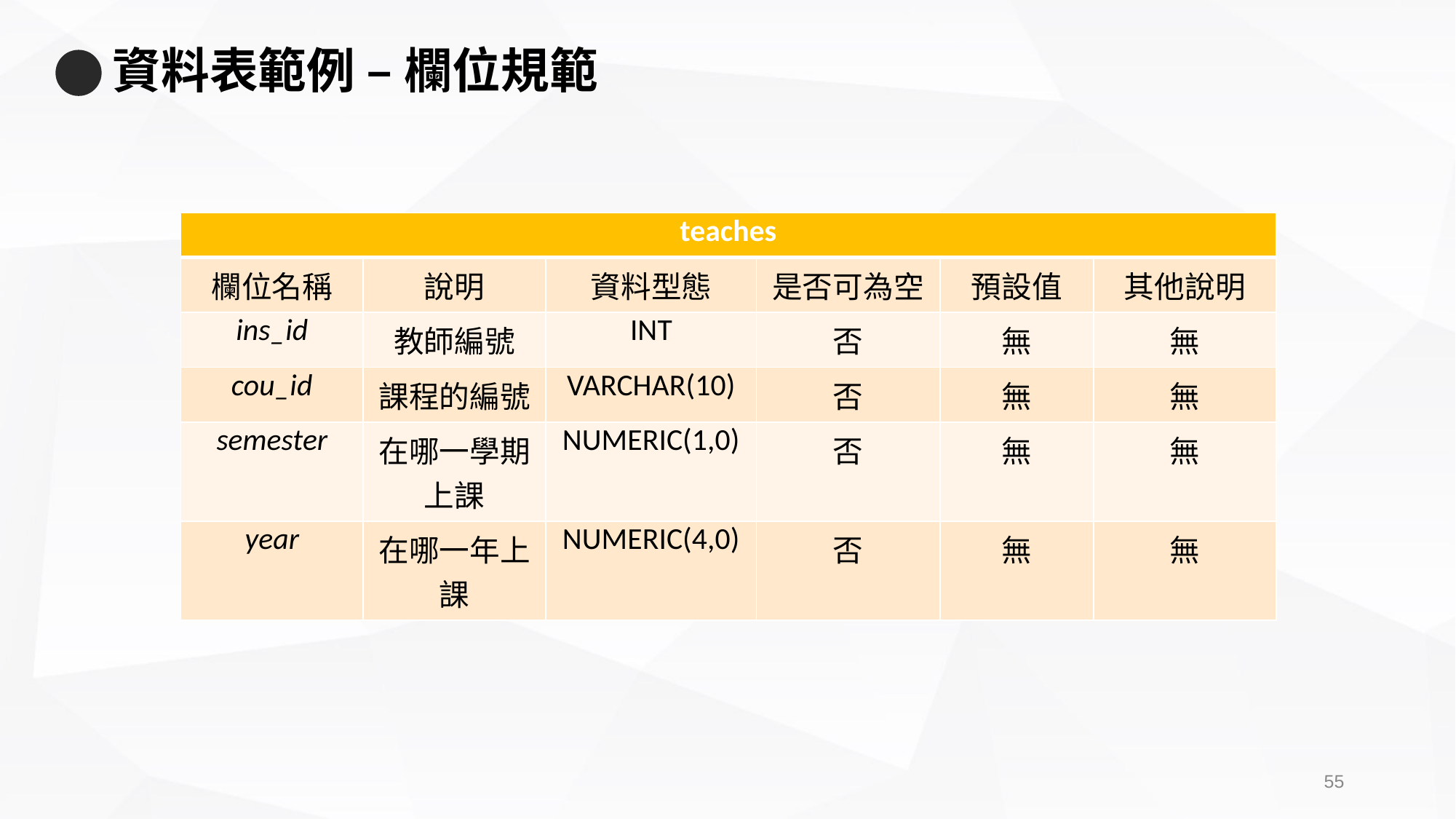

# 資料表範例 – 欄位規範
| teaches |  |  |  |  |  |
| --- | --- | --- | --- | --- | --- |
| 欄位名稱 | 說明 | 資料型態 | 是否可為空 | 預設值 | 其他說明 |
| ins\_id | 教師編號 | INT | 否 | 無 | 無 |
| cou\_id | 課程的編號 | VARCHAR(10) | 否 | 無 | 無 |
| semester | 在哪一學期上課 | NUMERIC(1,0) | 否 | 無 | 無 |
| year | 在哪一年上課 | NUMERIC(4,0) | 否 | 無 | 無 |
55